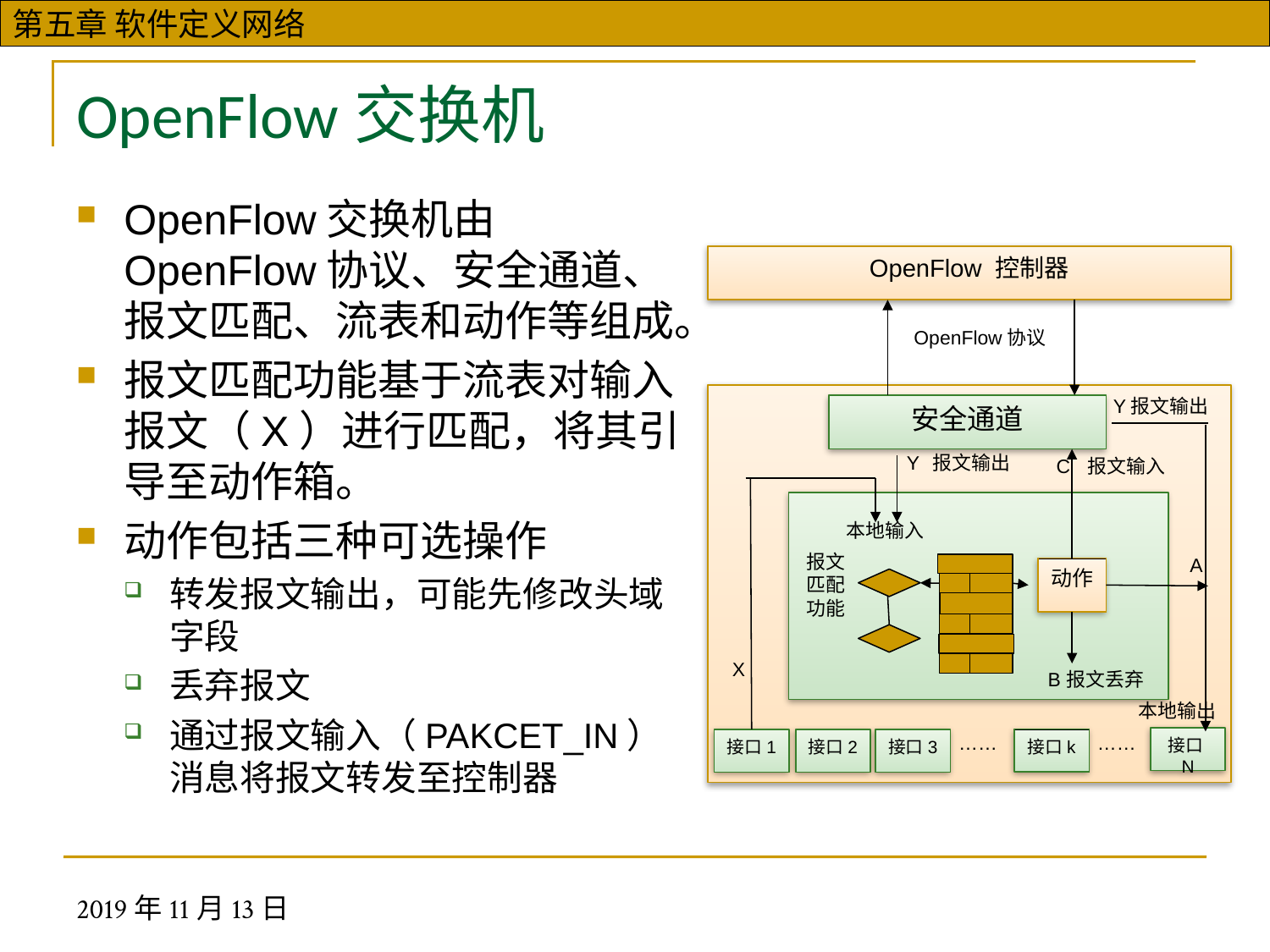

# OpenFlow交换机
OpenFlow交换机由OpenFlow协议、安全通道、报文匹配、流表和动作等组成。
报文匹配功能基于流表对输入报文（X）进行匹配，将其引导至动作箱。
动作包括三种可选操作
转发报文输出，可能先修改头域字段
丢弃报文
通过报文输入（PAKCET_IN）消息将报文转发至控制器
OpenFlow 控制器
OpenFlow协议

Y报文输出
安全通道
报文输出
Y
C
报文输入

本地输入
报文匹配功能
A

动作

X

B
报文丢弃
本地输出
……
……
接口N
接口k
接口1
接口2
接口3
2019年11月13日